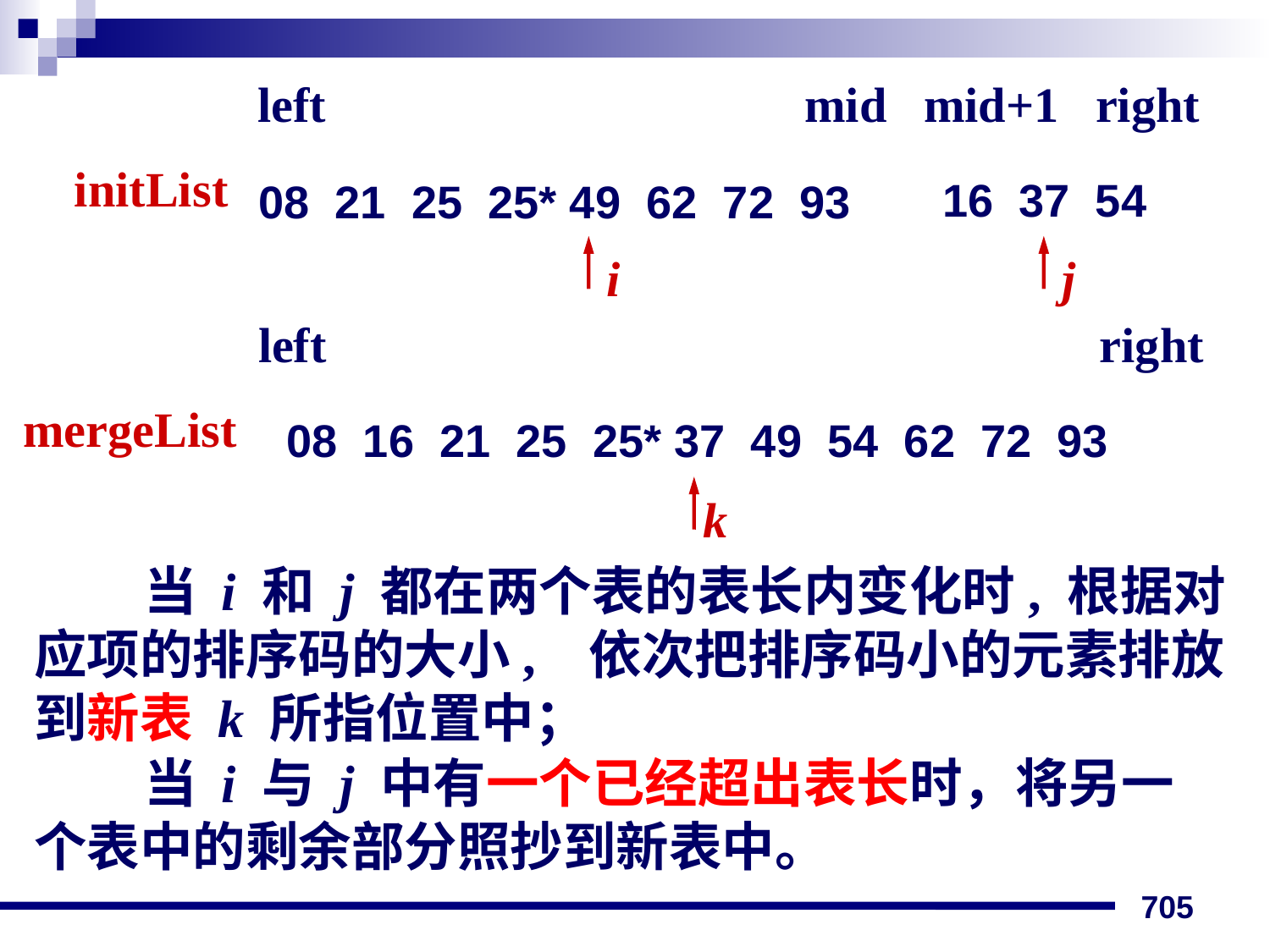

left                                       mid   mid+1   right
initList
08  21  25  25* 49  62  72  93
16  37  54

i                                    j
left                                                               right
mergeList
08  16  21  25  25* 37  49  54  62  72  93

k
当 i 和 j 都在两个表的表长内变化时, 根据对应项的排序码的大小,   依次把排序码小的元素排放到新表 k 所指位置中；
当 i 与 j 中有一个已经超出表长时，将另一 个表中的剩余部分照抄到新表中。
705